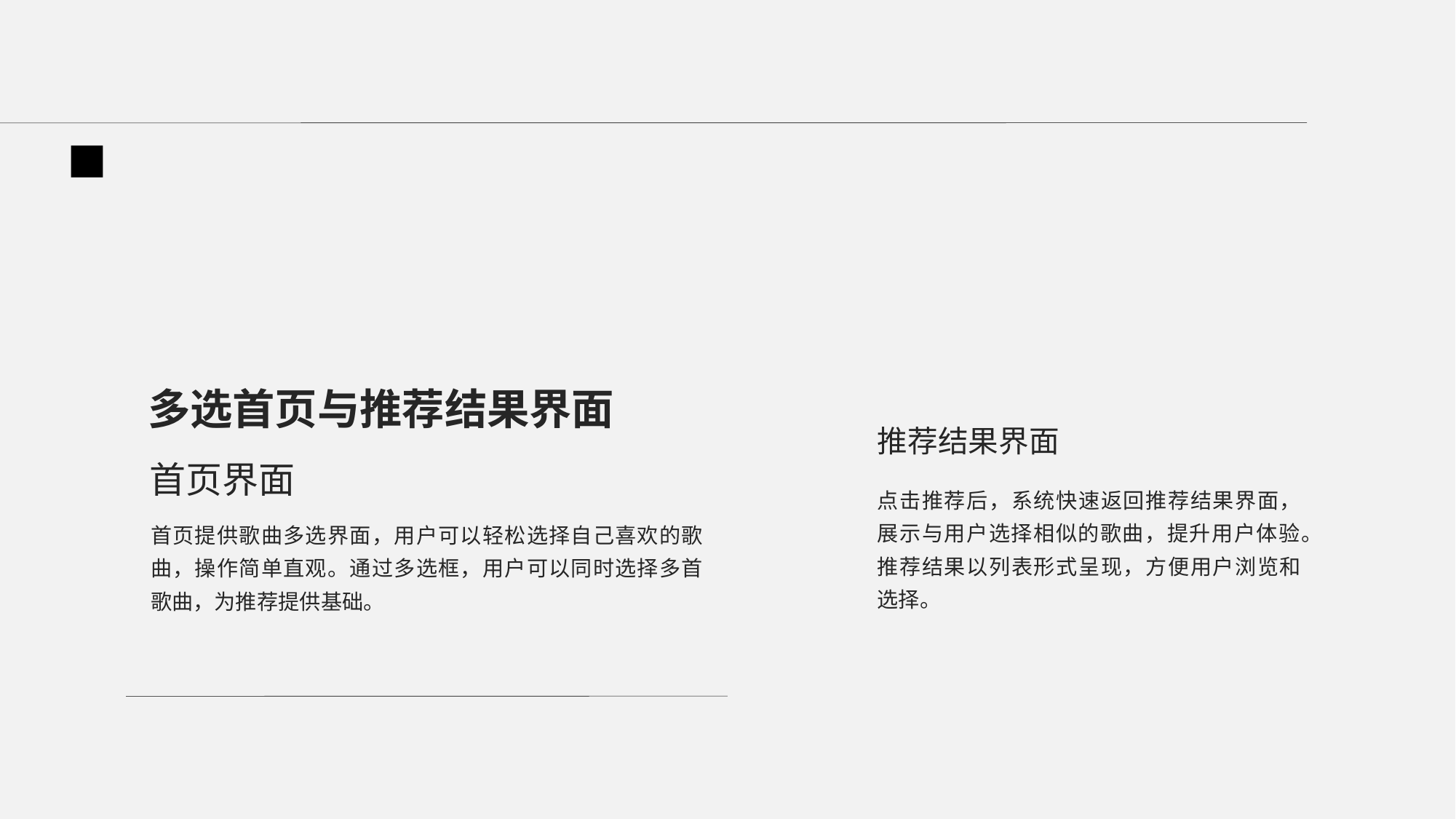

多选首页与推荐结果界面
推荐结果界面
首页界面
点击推荐后，系统快速返回推荐结果界面，展示与用户选择相似的歌曲，提升用户体验。推荐结果以列表形式呈现，方便用户浏览和选择。
首页提供歌曲多选界面，用户可以轻松选择自己喜欢的歌曲，操作简单直观。通过多选框，用户可以同时选择多首歌曲，为推荐提供基础。